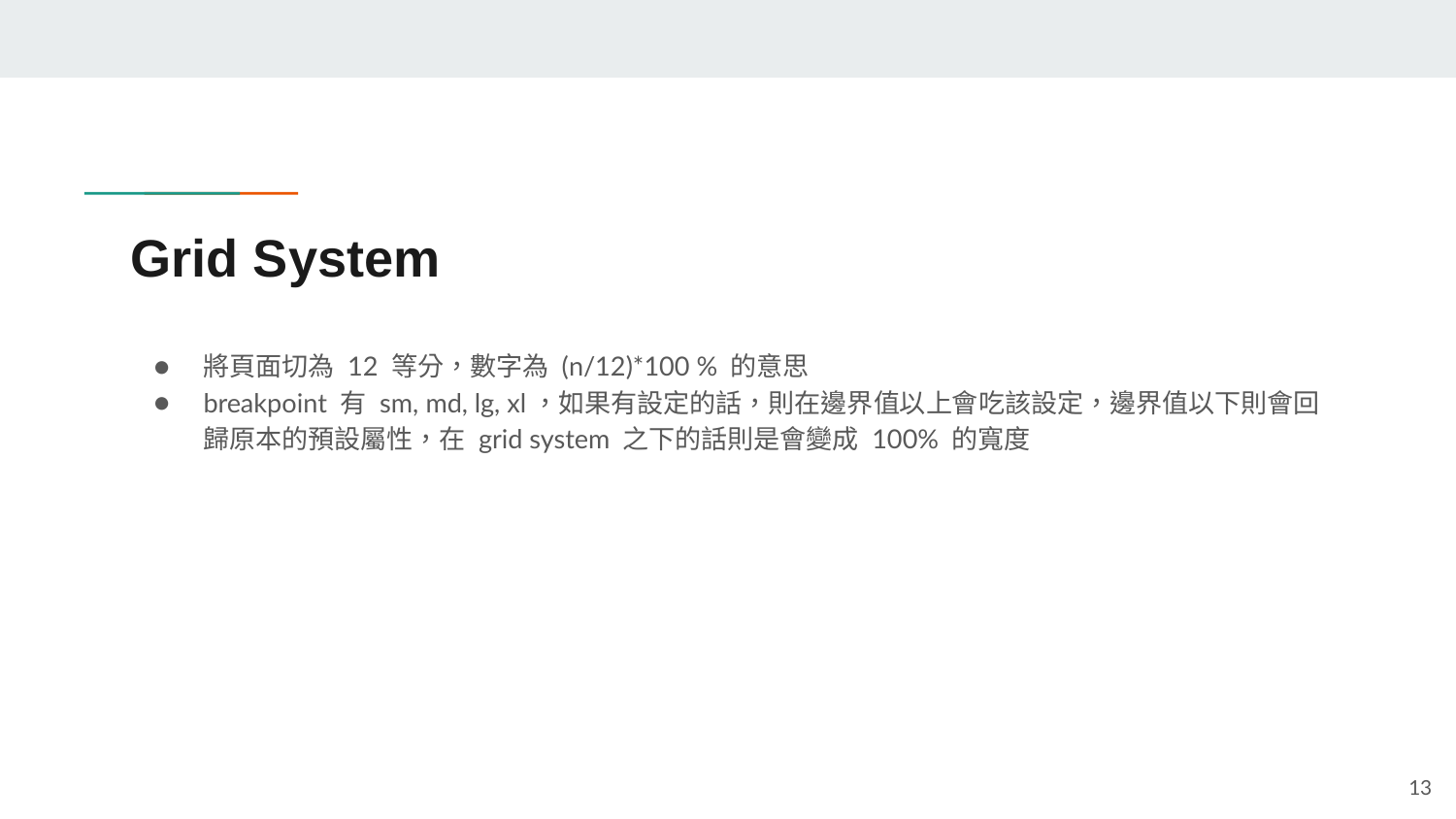

# Grid System
將頁面切為 12 等分，數字為 (n/12)*100 % 的意思
breakpoint 有 sm, md, lg, xl，如果有設定的話，則在邊界值以上會吃該設定，邊界值以下則會回歸原本的預設屬性，在 grid system 之下的話則是會變成 100% 的寬度
13